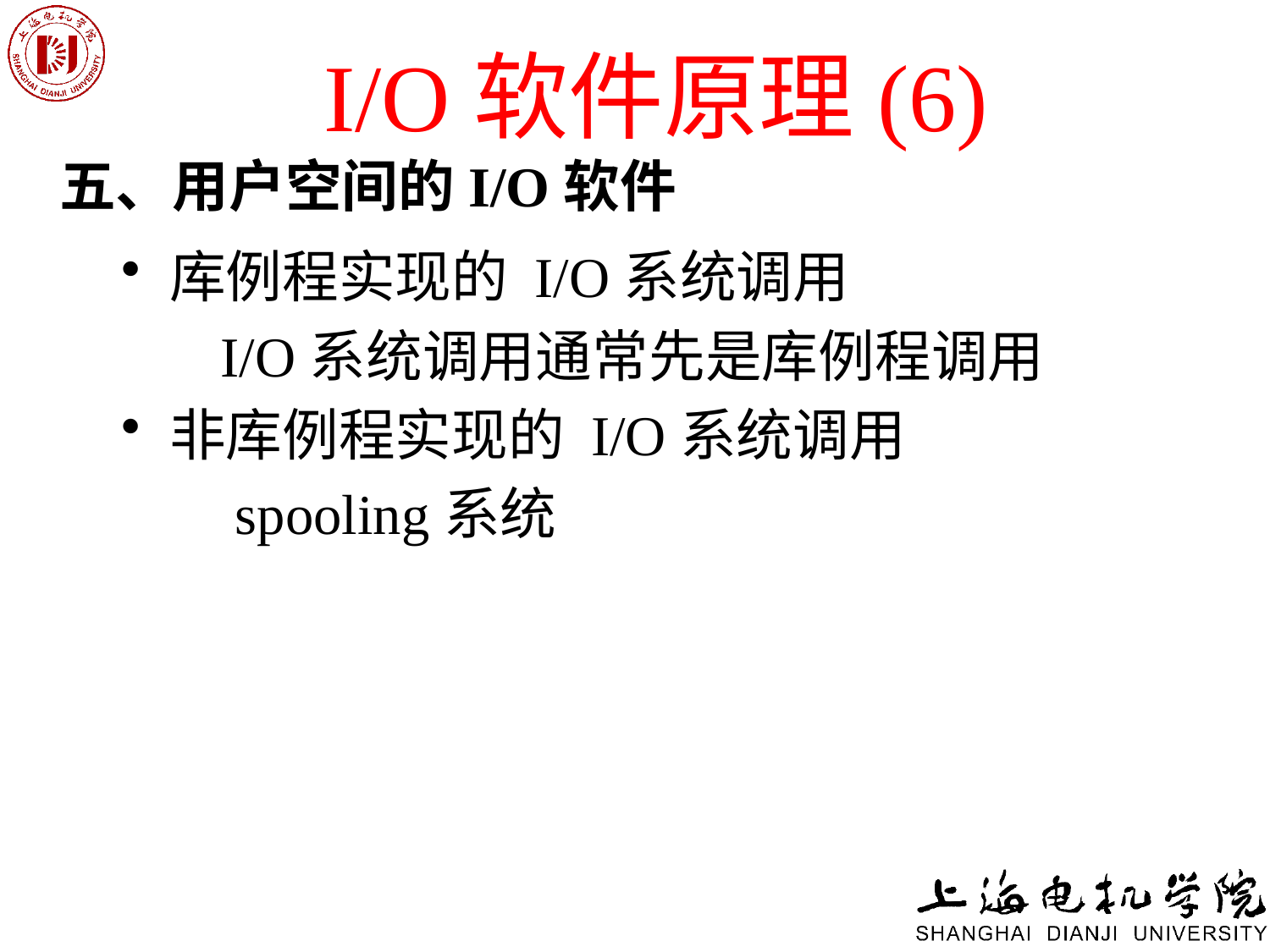

# I/O软件原理(6)
五、用户空间的I/O软件
库例程实现的 I/O系统调用
       I/O系统调用通常先是库例程调用
非库例程实现的 I/O系统调用
        spooling系统